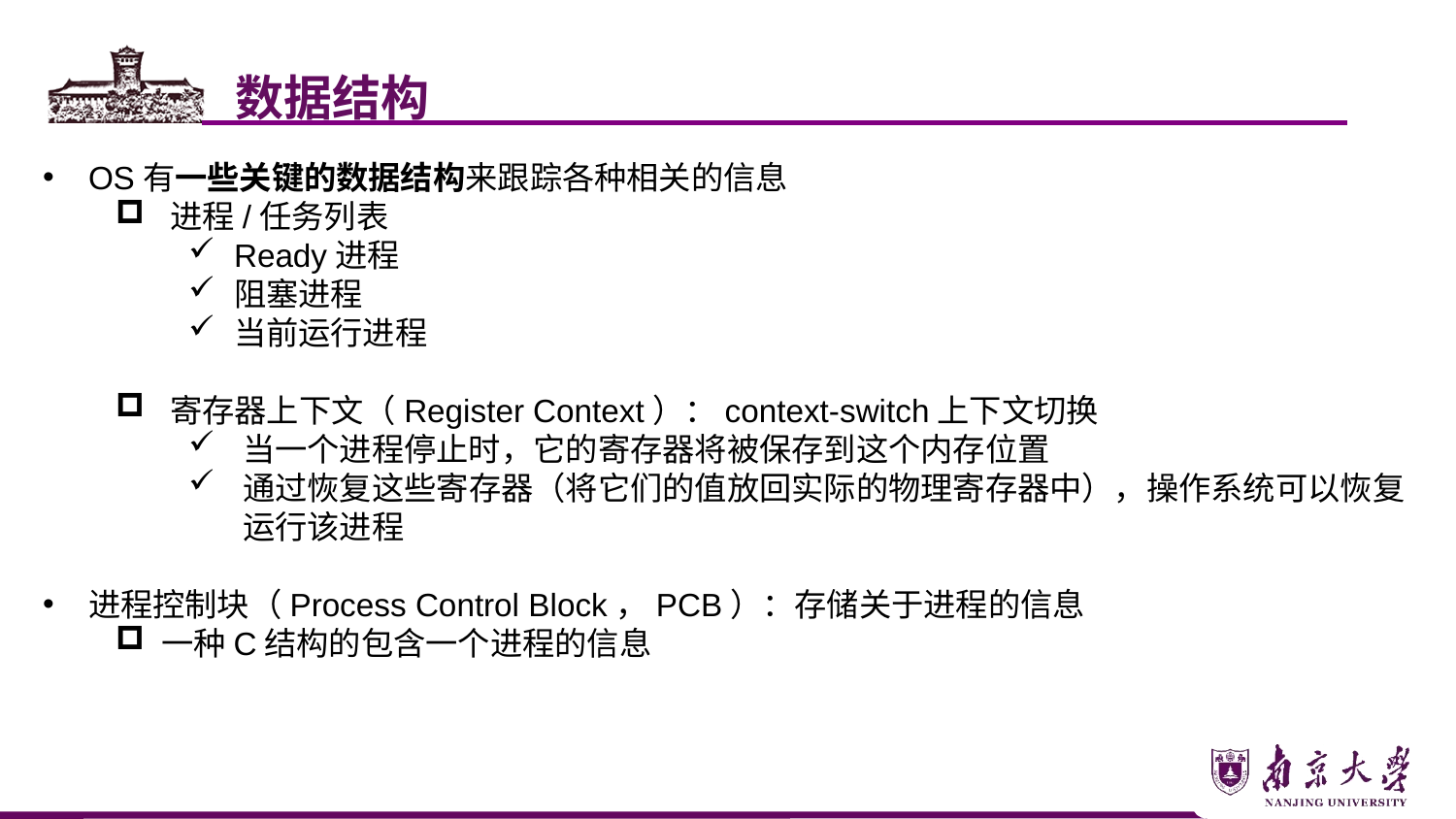

数据结构
OS有一些关键的数据结构来跟踪各种相关的信息
进程/任务列表
Ready进程
阻塞进程
当前运行进程

寄存器上下文（Register Context）：context-switch上下文切换
当一个进程停止时，它的寄存器将被保存到这个内存位置
通过恢复这些寄存器（将它们的值放回实际的物理寄存器中），操作系统可以恢复运行该进程

进程控制块（Process Control Block，PCB）：存储关于进程的信息
一种C结构的包含一个进程的信息